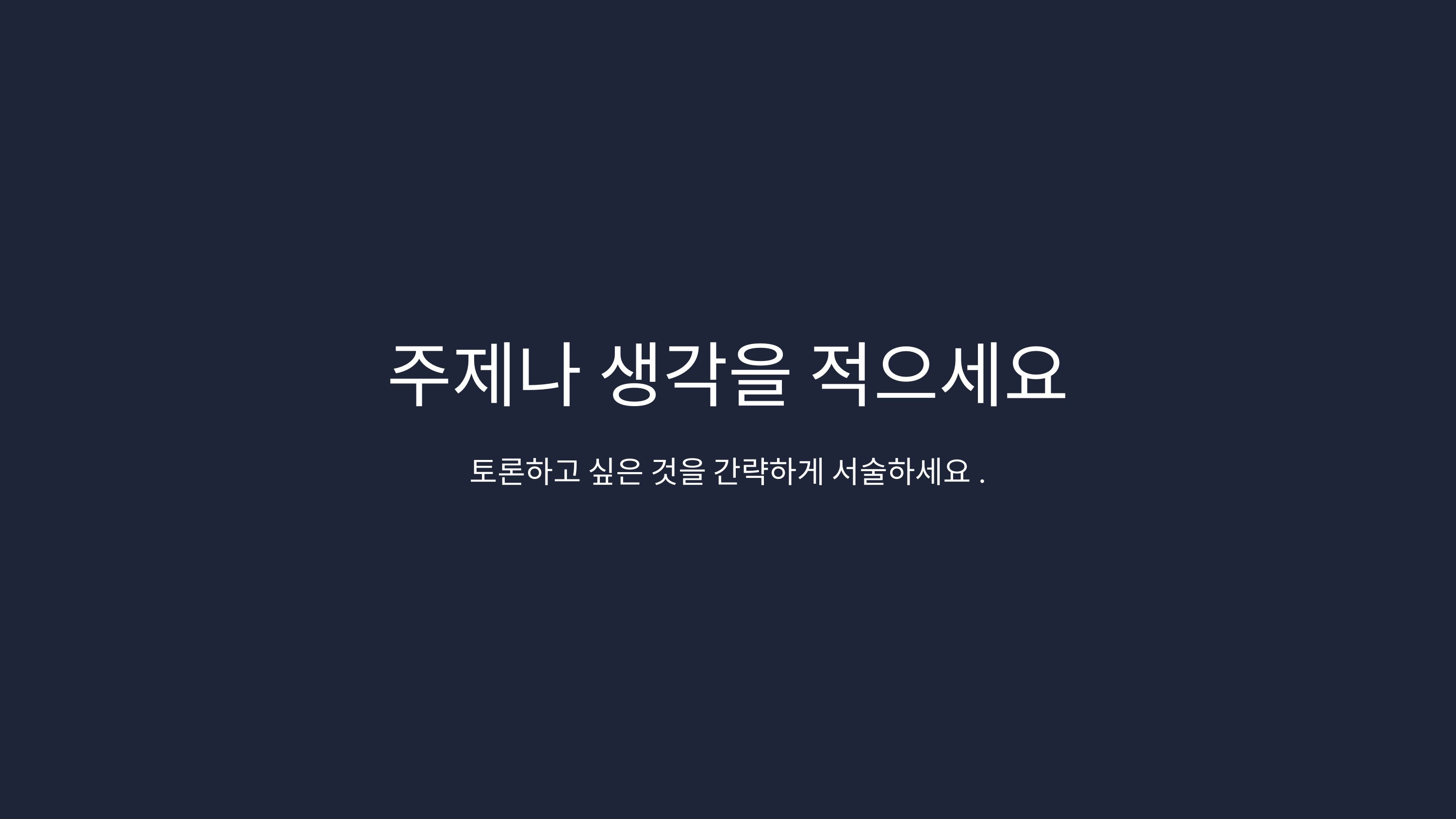

주제나 생각을 적으세요
토론하고 싶은 것을 간략하게 서술하세요.